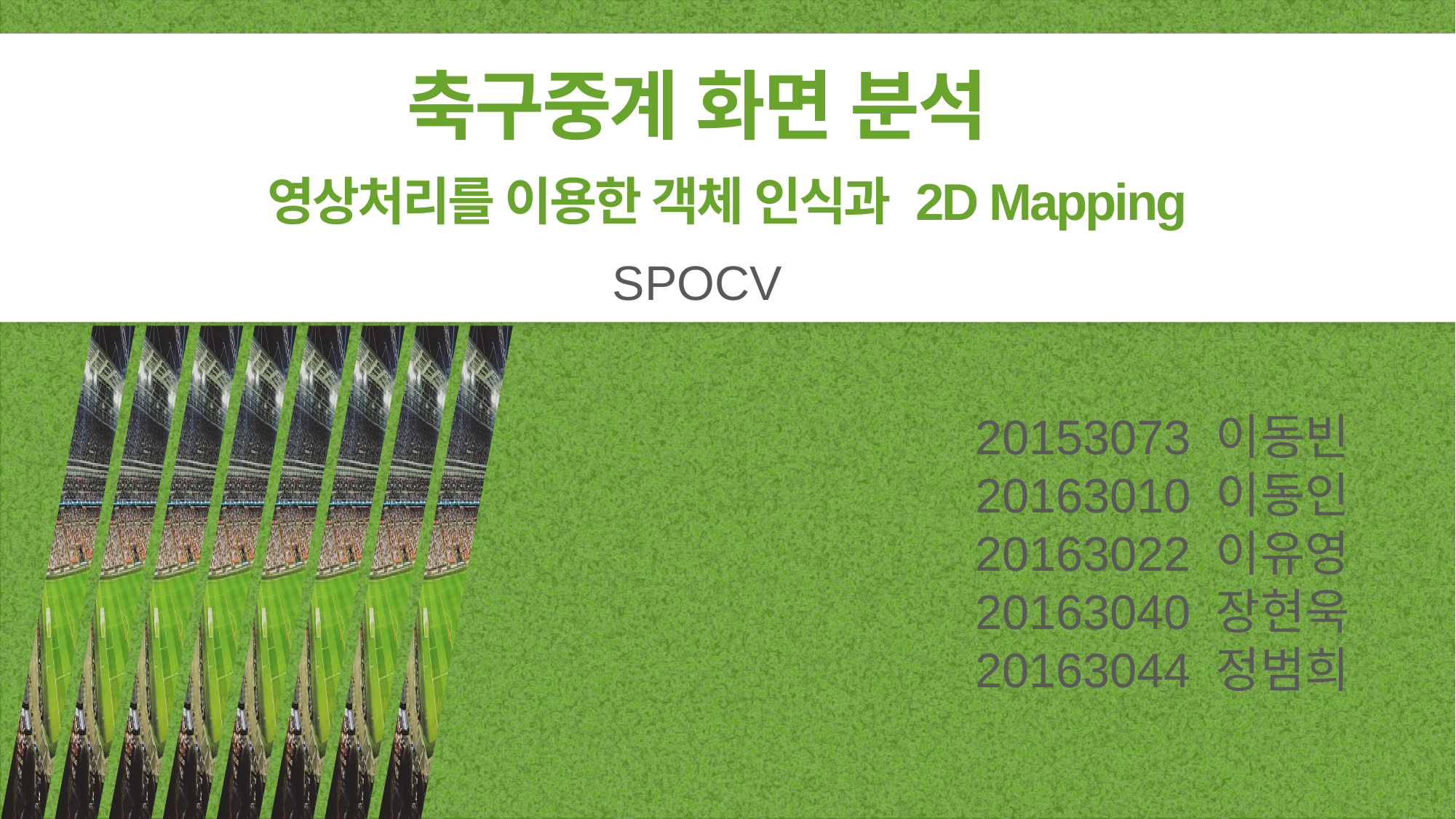

축구중계 화면 분석
영상처리를 이용한 객체 인식과 2D Mapping
SPOCV

20153073 이동빈
20163010 이동인
20163022 이유영
20163040 장현욱
20163044 정범희